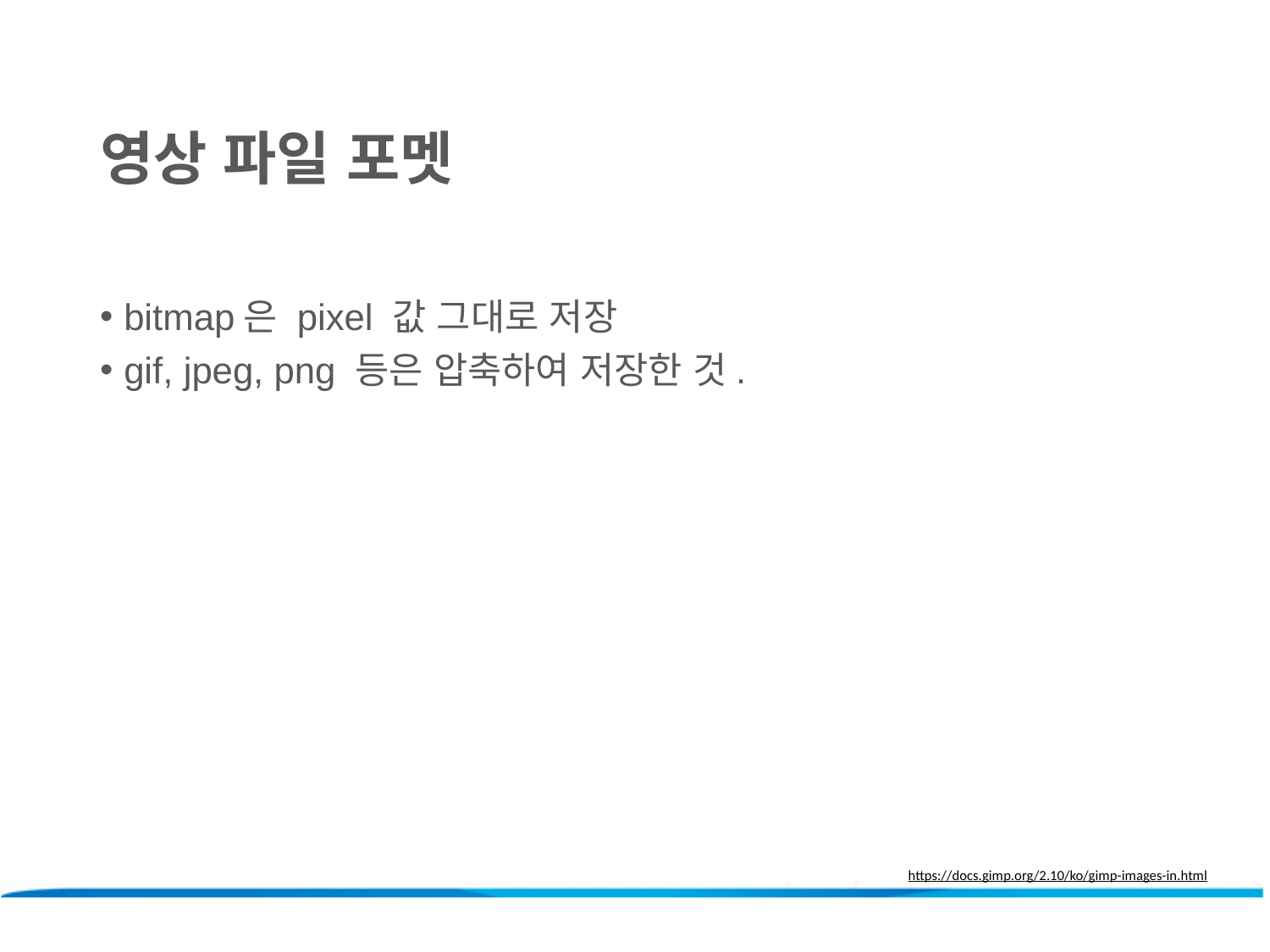

영상 파일 포멧
bitmap은 pixel 값 그대로 저장
gif, jpeg, png 등은 압축하여 저장한 것.
https://docs.gimp.org/2.10/ko/gimp-images-in.html